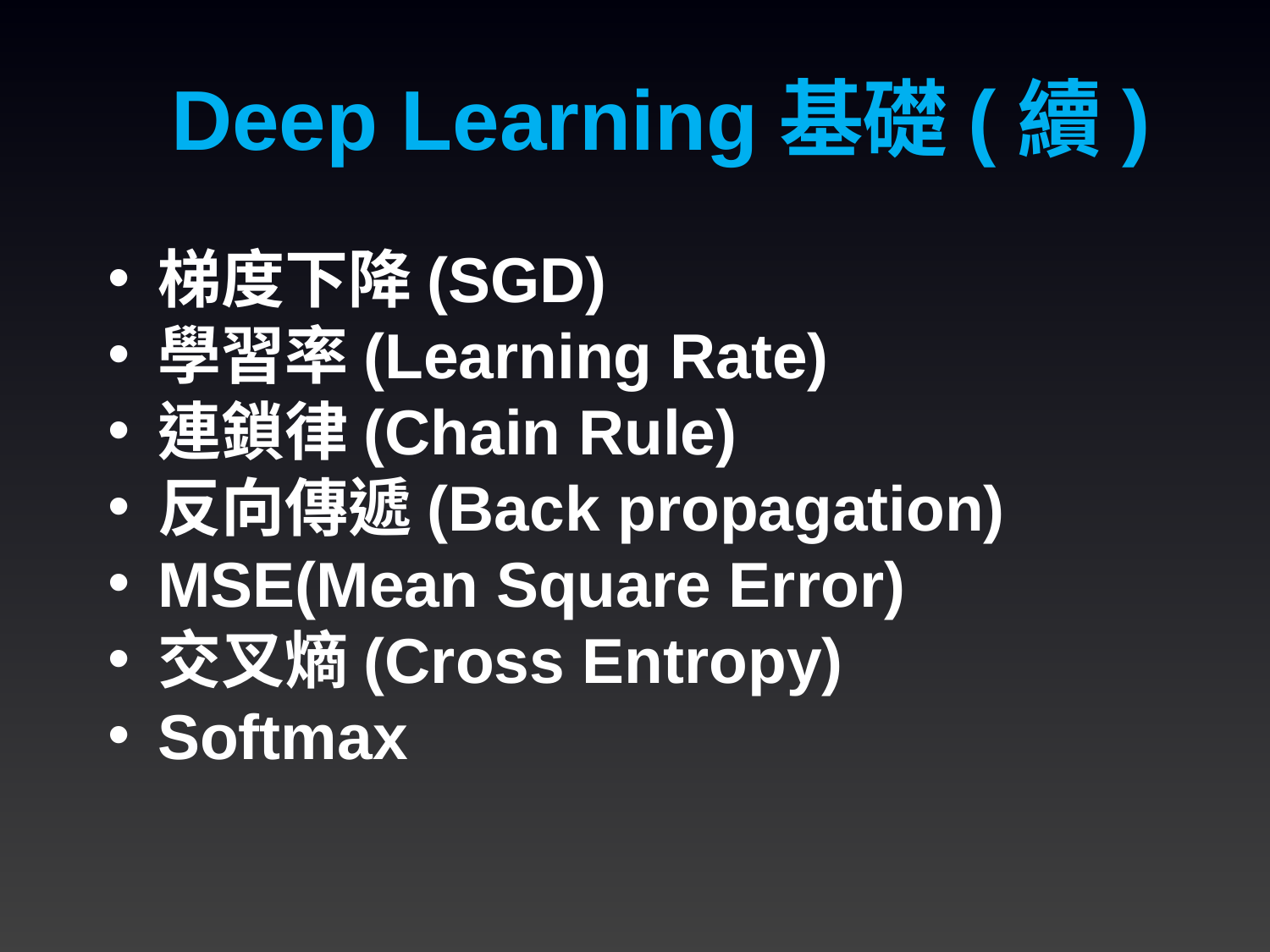

Deep Learning基礎(續)
梯度下降(SGD)
學習率(Learning Rate)
連鎖律(Chain Rule)
反向傳遞(Back propagation)
MSE(Mean Square Error)
交叉熵(Cross Entropy)
Softmax